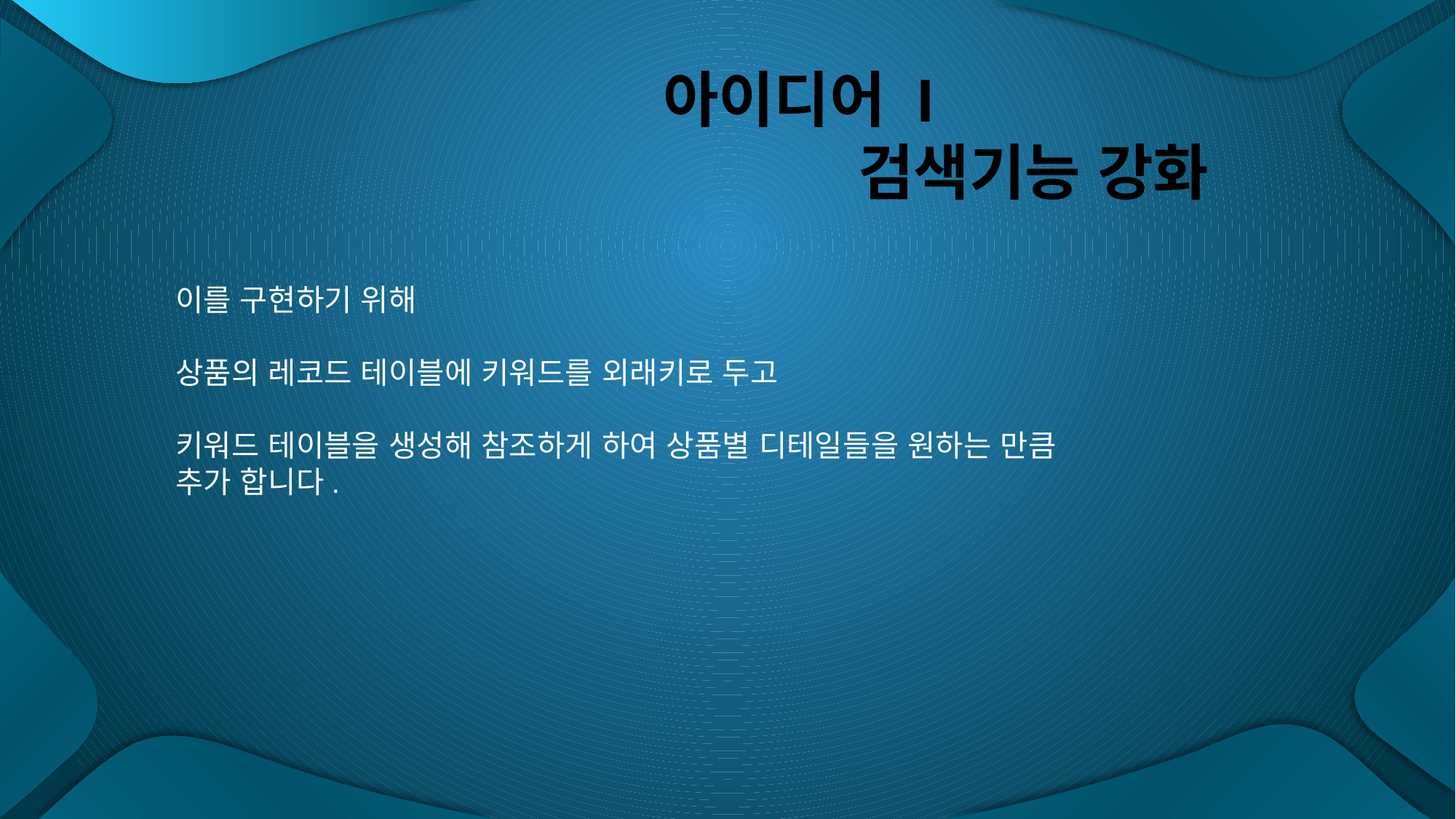

# 아이디어 I 검색기능 강화
이를 구현하기 위해

상품의 레코드 테이블에 키워드를 외래키로 두고

키워드 테이블을 생성해 참조하게 하여 상품별 디테일들을 원하는 만큼 추가 합니다.